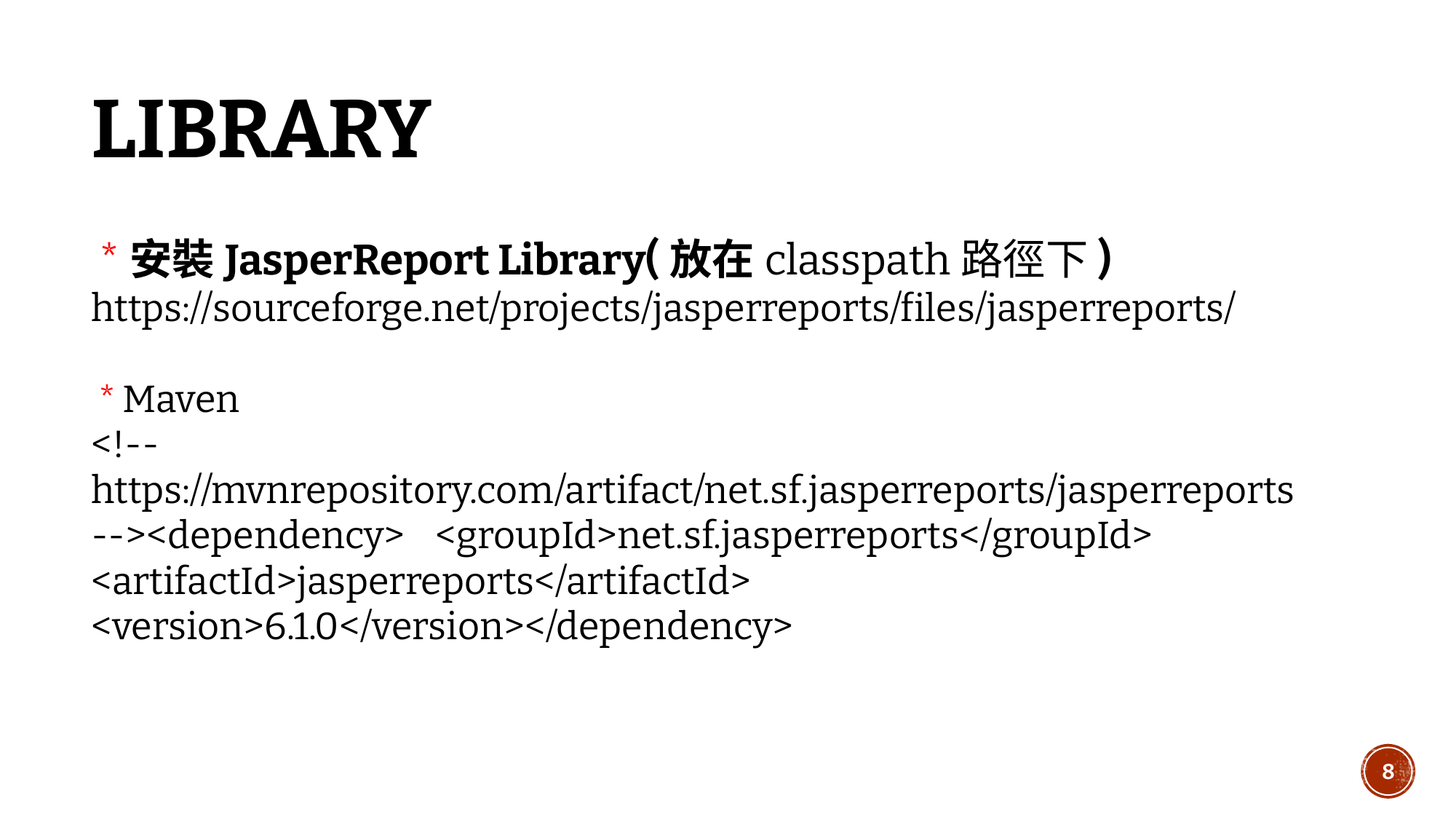

# Library
 *安裝JasperReport Library(放在classpath路徑下)
https://sourceforge.net/projects/jasperreports/files/jasperreports/

 * Maven
<!-- https://mvnrepository.com/artifact/net.sf.jasperreports/jasperreports --><dependency>    <groupId>net.sf.jasperreports</groupId>    <artifactId>jasperreports</artifactId>    <version>6.1.0</version></dependency>

8